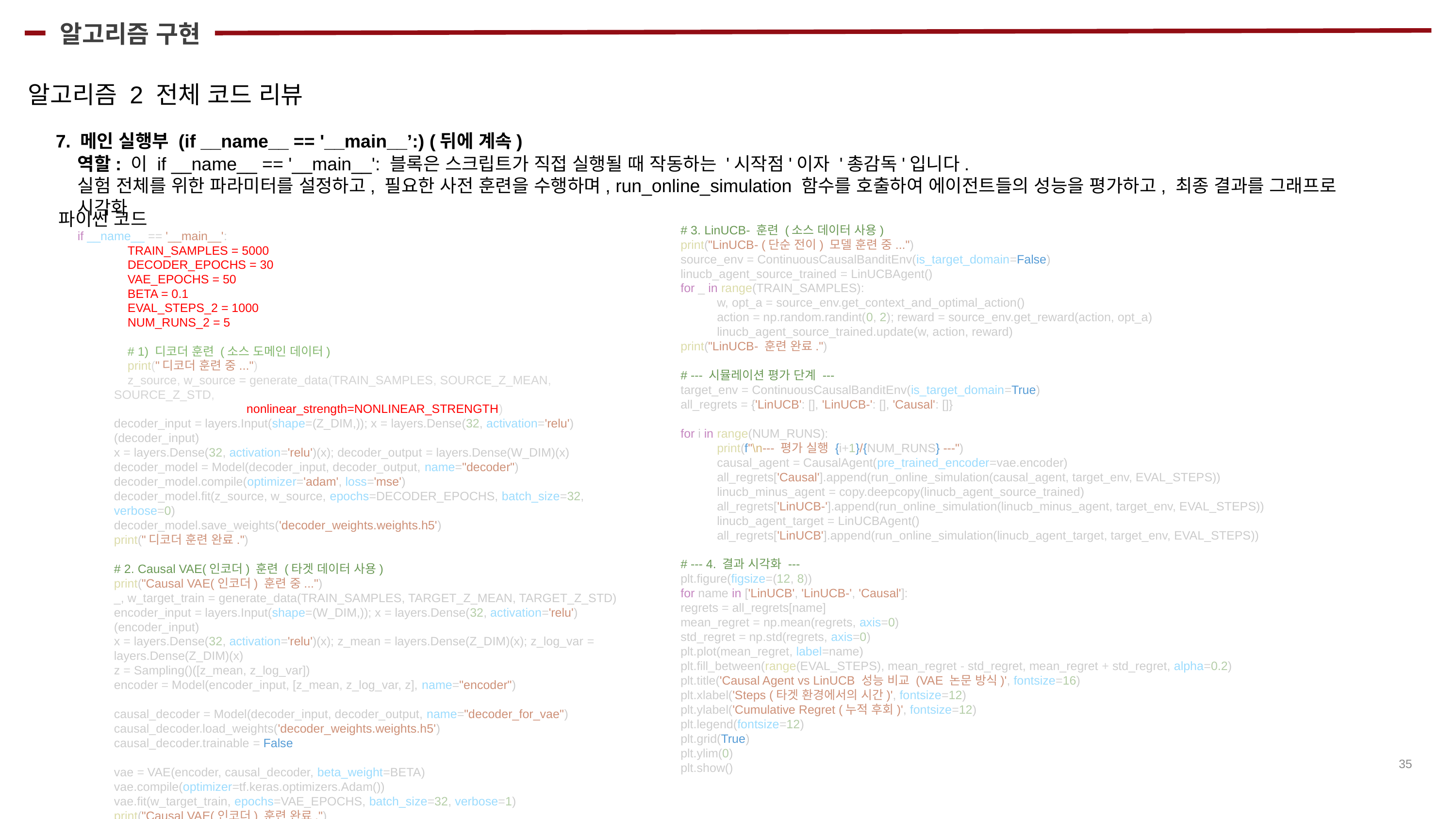

알고리즘 구현
알고리즘 2 전체 코드 리뷰
7. 메인 실행부 (if __name__ == '__main__’:) (뒤에 계속)
역할: 이 if __name__ == '__main__': 블록은 스크립트가 직접 실행될 때 작동하는 '시작점'이자 '총감독'입니다.
실험 전체를 위한 파라미터를 설정하고, 필요한 사전 훈련을 수행하며, run_online_simulation 함수를 호출하여 에이전트들의 성능을 평가하고, 최종 결과를 그래프로 시각화
파이썬 코드
# 3. LinUCB- 훈련 (소스 데이터 사용)
print("LinUCB- (단순 전이) 모델 훈련 중...")
source_env = ContinuousCausalBanditEnv(is_target_domain=False)
linucb_agent_source_trained = LinUCBAgent()
for _ in range(TRAIN_SAMPLES):
w, opt_a = source_env.get_context_and_optimal_action()
action = np.random.randint(0, 2); reward = source_env.get_reward(action, opt_a)
linucb_agent_source_trained.update(w, action, reward)
print("LinUCB- 훈련 완료.")
# --- 시뮬레이션 평가 단계 ---
target_env = ContinuousCausalBanditEnv(is_target_domain=True)
all_regrets = {'LinUCB': [], 'LinUCB-': [], 'Causal': []}
for i in range(NUM_RUNS):
print(f"\n--- 평가 실행 {i+1}/{NUM_RUNS} ---")
causal_agent = CausalAgent(pre_trained_encoder=vae.encoder)
all_regrets['Causal'].append(run_online_simulation(causal_agent, target_env, EVAL_STEPS))
linucb_minus_agent = copy.deepcopy(linucb_agent_source_trained)
all_regrets['LinUCB-'].append(run_online_simulation(linucb_minus_agent, target_env, EVAL_STEPS))
linucb_agent_target = LinUCBAgent()
all_regrets['LinUCB'].append(run_online_simulation(linucb_agent_target, target_env, EVAL_STEPS))
# --- 4. 결과 시각화 ---
plt.figure(figsize=(12, 8))
for name in ['LinUCB', 'LinUCB-', 'Causal']:
regrets = all_regrets[name]
mean_regret = np.mean(regrets, axis=0)
std_regret = np.std(regrets, axis=0)
plt.plot(mean_regret, label=name)
plt.fill_between(range(EVAL_STEPS), mean_regret - std_regret, mean_regret + std_regret, alpha=0.2)
plt.title('Causal Agent vs LinUCB 성능 비교 (VAE 논문 방식)', fontsize=16)
plt.xlabel('Steps (타겟 환경에서의 시간)', fontsize=12)
plt.ylabel('Cumulative Regret (누적 후회)', fontsize=12)
plt.legend(fontsize=12)
plt.grid(True)
plt.ylim(0)
plt.show()
if __name__ == '__main__':
    TRAIN_SAMPLES = 5000
    DECODER_EPOCHS = 30
    VAE_EPOCHS = 50
    BETA = 0.1
    EVAL_STEPS_2 = 1000
    NUM_RUNS_2 = 5

    # 1) 디코더 훈련 (소스 도메인 데이터)
    print("디코더 훈련 중...")
    z_source, w_source = generate_data(TRAIN_SAMPLES, SOURCE_Z_MEAN, SOURCE_Z_STD,
                                       nonlinear_strength=NONLINEAR_STRENGTH)
decoder_input = layers.Input(shape=(Z_DIM,)); x = layers.Dense(32, activation='relu')(decoder_input)
x = layers.Dense(32, activation='relu')(x); decoder_output = layers.Dense(W_DIM)(x)
decoder_model = Model(decoder_input, decoder_output, name="decoder")
decoder_model.compile(optimizer='adam', loss='mse')
decoder_model.fit(z_source, w_source, epochs=DECODER_EPOCHS, batch_size=32, verbose=0)
decoder_model.save_weights('decoder_weights.weights.h5')
print("디코더 훈련 완료.")
# 2. Causal VAE(인코더) 훈련 (타겟 데이터 사용)
print("Causal VAE(인코더) 훈련 중...")
_, w_target_train = generate_data(TRAIN_SAMPLES, TARGET_Z_MEAN, TARGET_Z_STD)
encoder_input = layers.Input(shape=(W_DIM,)); x = layers.Dense(32, activation='relu')(encoder_input)
x = layers.Dense(32, activation='relu')(x); z_mean = layers.Dense(Z_DIM)(x); z_log_var = layers.Dense(Z_DIM)(x)
z = Sampling()([z_mean, z_log_var])
encoder = Model(encoder_input, [z_mean, z_log_var, z], name="encoder")
causal_decoder = Model(decoder_input, decoder_output, name="decoder_for_vae")
causal_decoder.load_weights('decoder_weights.weights.h5')
causal_decoder.trainable = False
vae = VAE(encoder, causal_decoder, beta_weight=BETA)
vae.compile(optimizer=tf.keras.optimizers.Adam())
vae.fit(w_target_train, epochs=VAE_EPOCHS, batch_size=32, verbose=1)
print("Causal VAE(인코더) 훈련 완료.")
35